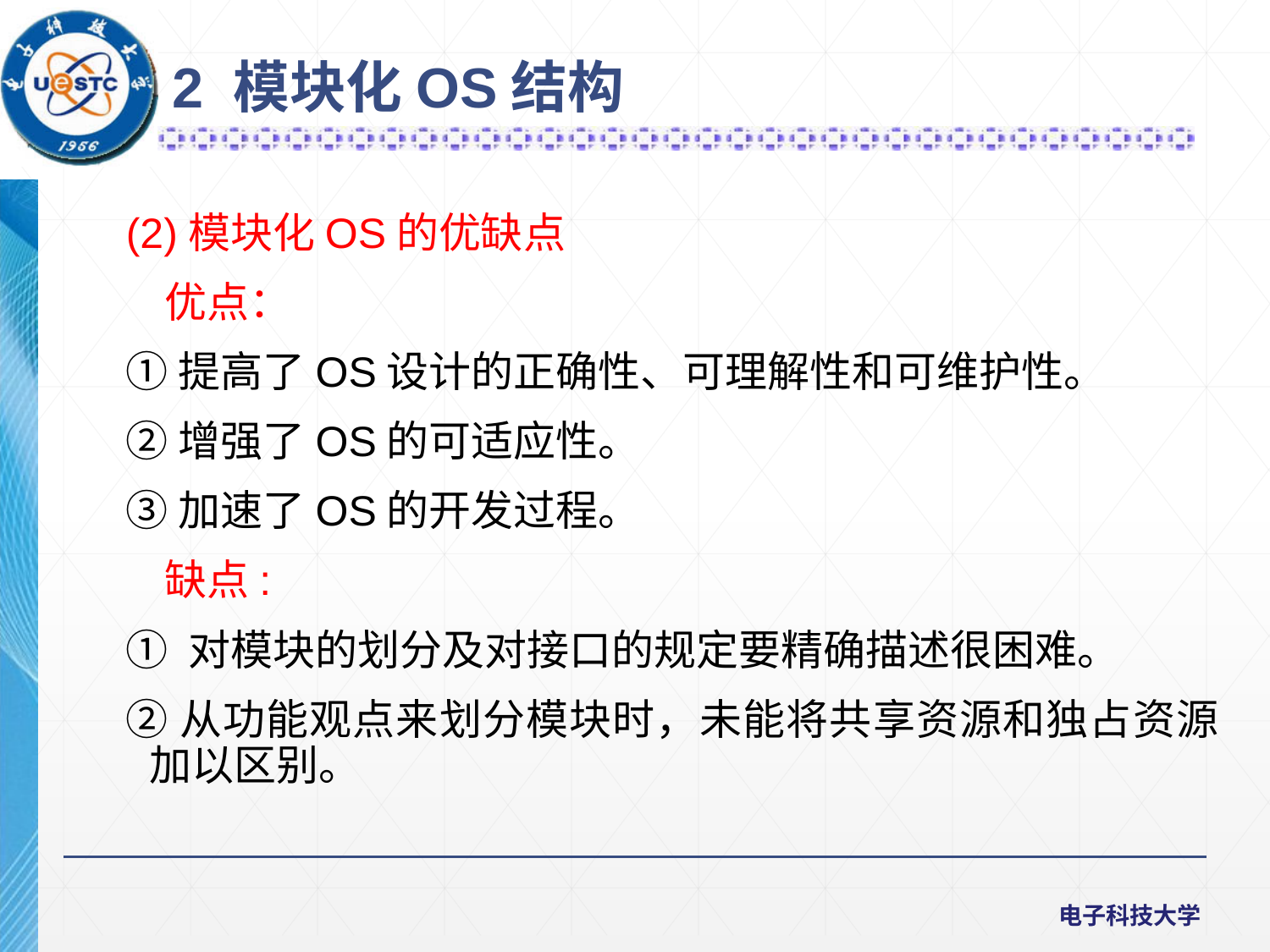

2 模块化OS结构
(2)模块化OS的优缺点
   优点：
①提高了OS设计的正确性、可理解性和可维护性。
②增强了OS的可适应性。
③加速了OS的开发过程。
   缺点:
① 对模块的划分及对接口的规定要精确描述很困难。
②从功能观点来划分模块时，未能将共享资源和独占资源加以区别。